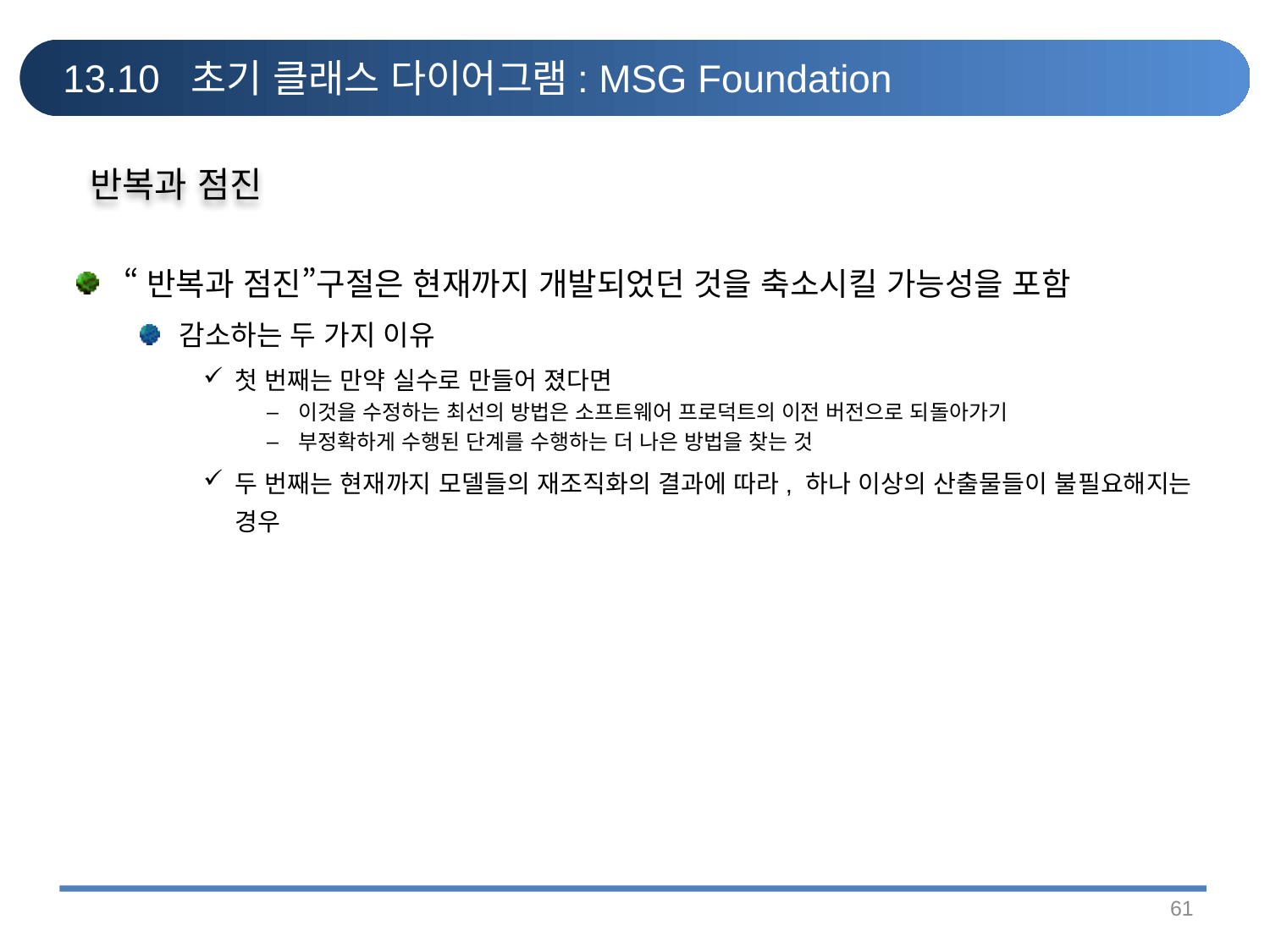

# 13.10  초기 클래스 다이어그램: MSG Foundation
반복과 점진
“반복과 점진”구절은 현재까지 개발되었던 것을 축소시킬 가능성을 포함
감소하는 두 가지 이유
첫 번째는 만약 실수로 만들어 졌다면
이것을 수정하는 최선의 방법은 소프트웨어 프로덕트의 이전 버전으로 되돌아가기
부정확하게 수행된 단계를 수행하는 더 나은 방법을 찾는 것
두 번째는 현재까지 모델들의 재조직화의 결과에 따라, 하나 이상의 산출물들이 불필요해지는 경우
61